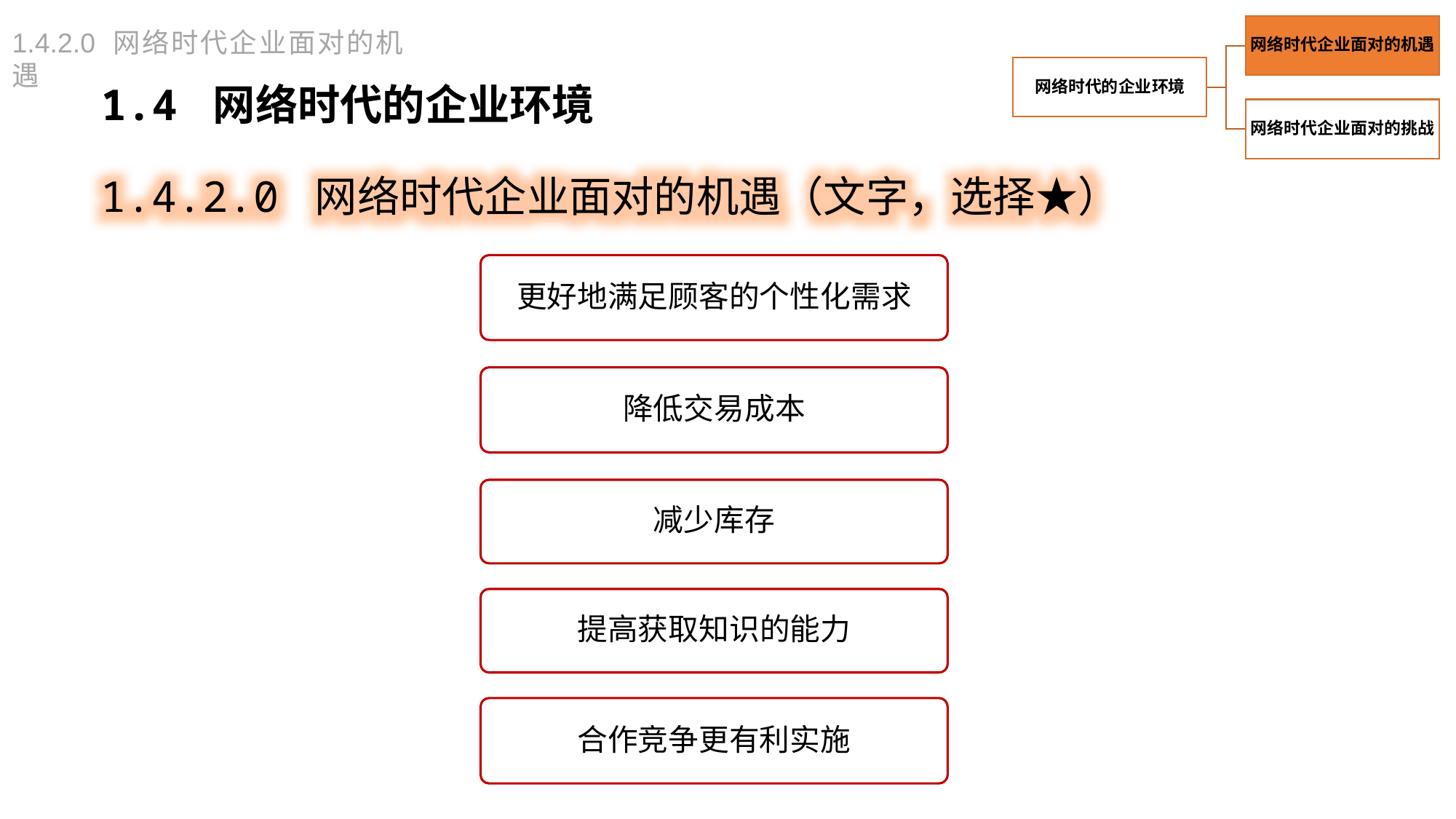

网络时代的企业环境
网络时代企业面对的机遇
网络时代企业面对的挑战
1.4.2.0 网络时代企业面对的机遇
1.4 网络时代的企业环境
1.4.2.0 网络时代企业面对的机遇（文字，选择★）
更好地满足顾客的个性化需求
降低交易成本
减少库存
提高获取知识的能力
合作竞争更有利实施